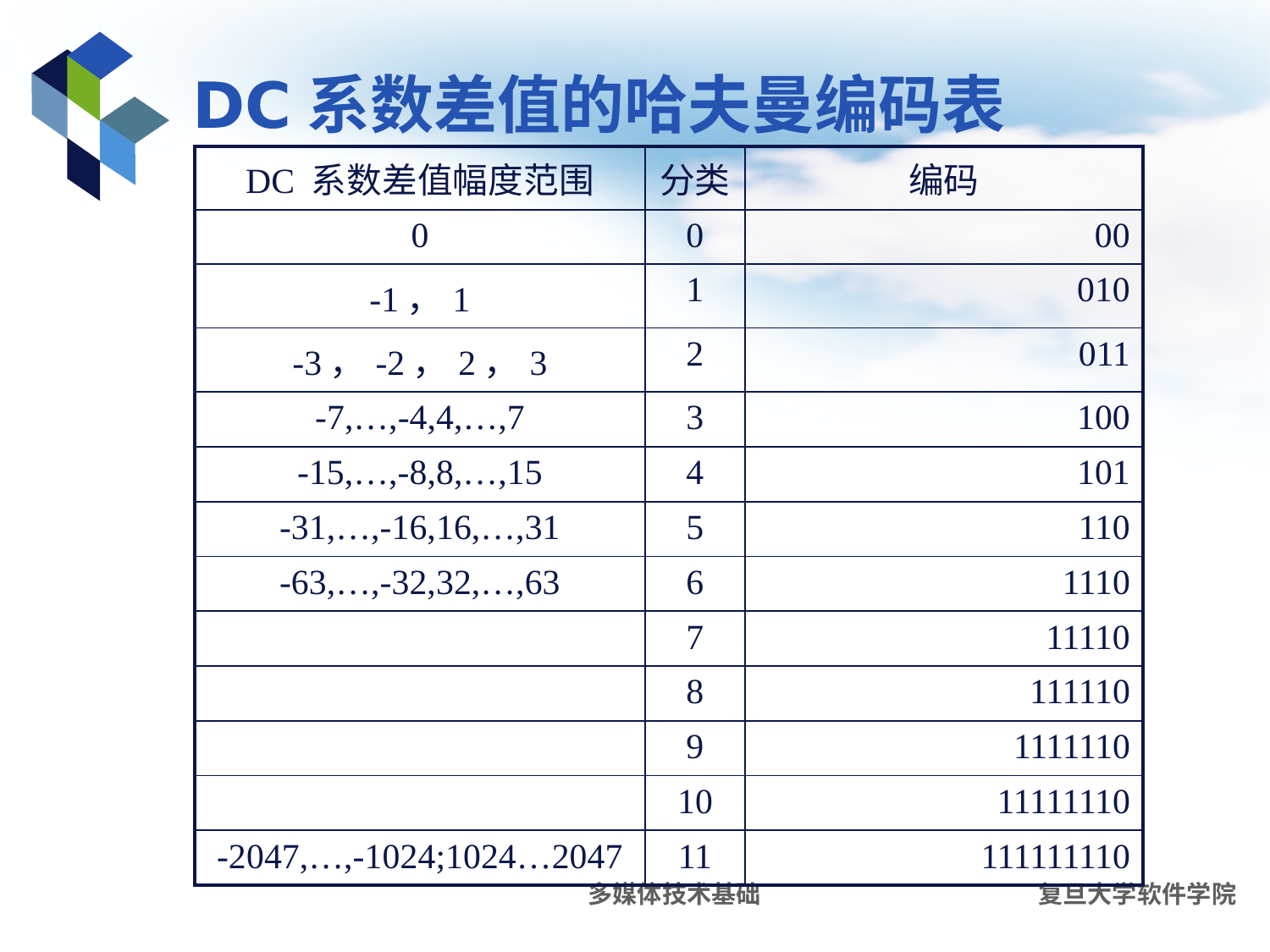

# DC系数差值的哈夫曼编码表
| DC 系数差值幅度范围 | 分类 | 编码 |
| --- | --- | --- |
| 0 | 0 | 00 |
| -1，1 | 1 | 010 |
| -3，-2，2，3 | 2 | 011 |
| -7,…,-4,4,…,7 | 3 | 100 |
| -15,…,-8,8,…,15 | 4 | 101 |
| -31,…,-16,16,…,31 | 5 | 110 |
| -63,…,-32,32,…,63 | 6 | 1110 |
|  | 7 | 11110 |
|  | 8 | 111110 |
|  | 9 | 1111110 |
|  | 10 | 11111110 |
| -2047,…,-1024;1024…2047 | 11 | 111111110 |
多媒体技术基础